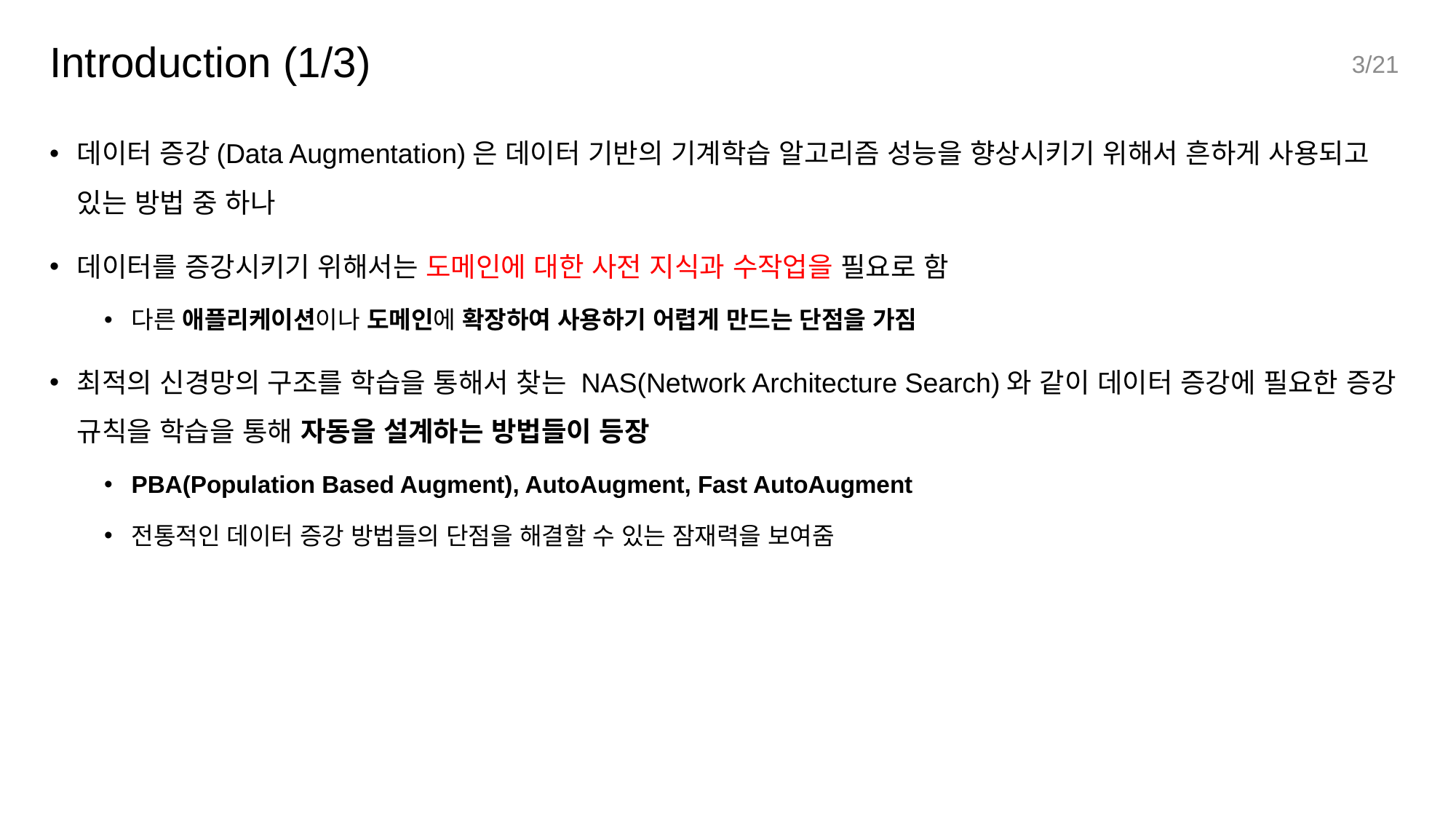

# Introduction (1/3)
3/21
데이터 증강(Data Augmentation)은 데이터 기반의 기계학습 알고리즘 성능을 향상시키기 위해서 흔하게 사용되고 있는 방법 중 하나
데이터를 증강시키기 위해서는 도메인에 대한 사전 지식과 수작업을 필요로 함
다른 애플리케이션이나 도메인에 확장하여 사용하기 어렵게 만드는 단점을 가짐
최적의 신경망의 구조를 학습을 통해서 찾는 NAS(Network Architecture Search)와 같이 데이터 증강에 필요한 증강 규칙을 학습을 통해 자동을 설계하는 방법들이 등장
PBA(Population Based Augment), AutoAugment, Fast AutoAugment
전통적인 데이터 증강 방법들의 단점을 해결할 수 있는 잠재력을 보여줌